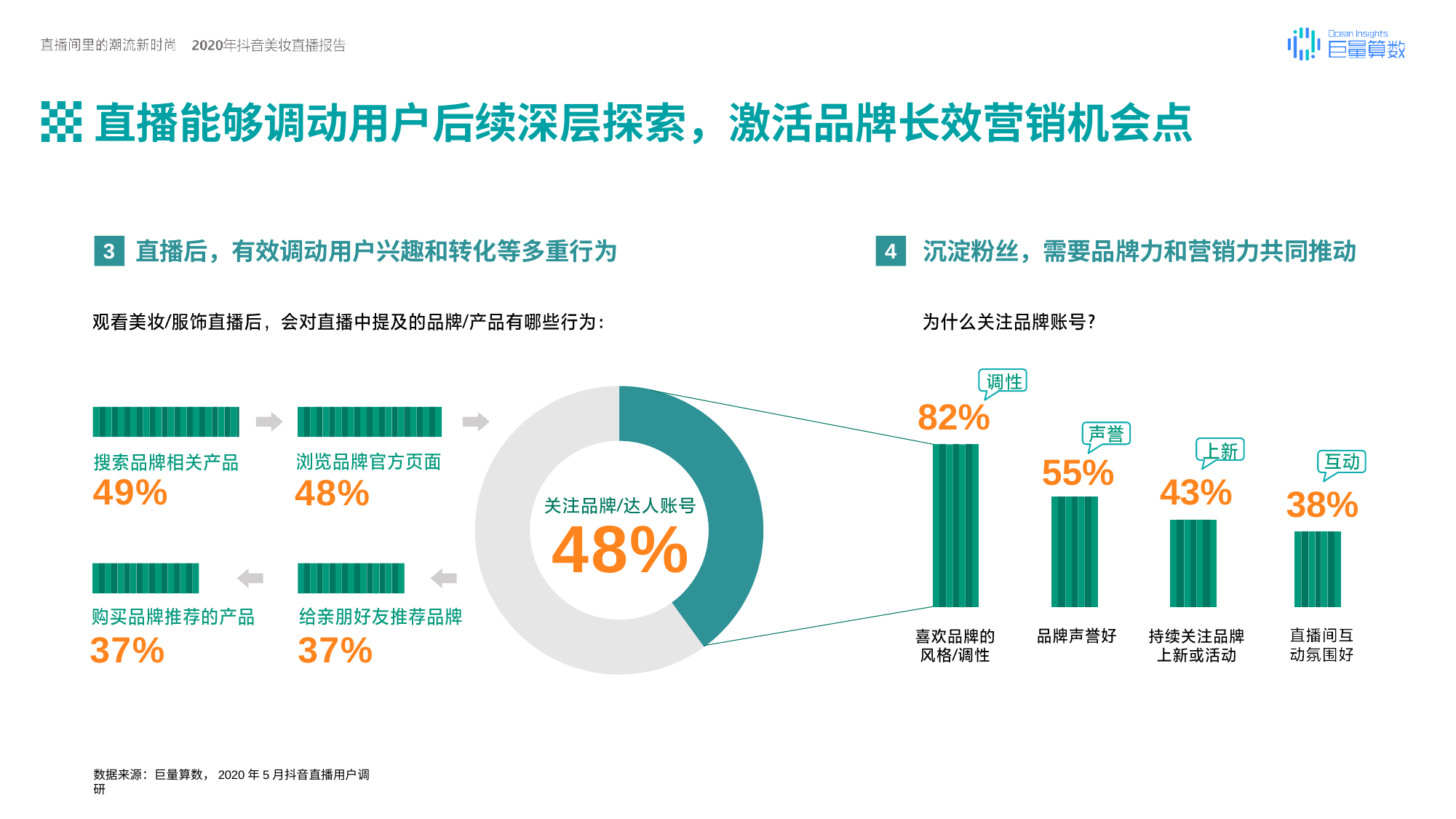

# 直播能够调动用户后续深层探索，激活品牌长效营销机会点

直播后，有效调动用户兴趣和转化等多重行为
沉淀粉丝，需要品牌力和营销力共同推动

3
4

82%

55%

43%
49%
48%
38%

48%

37%
37%

数据来源：巨量算数，2020年5月抖音直播用户调研